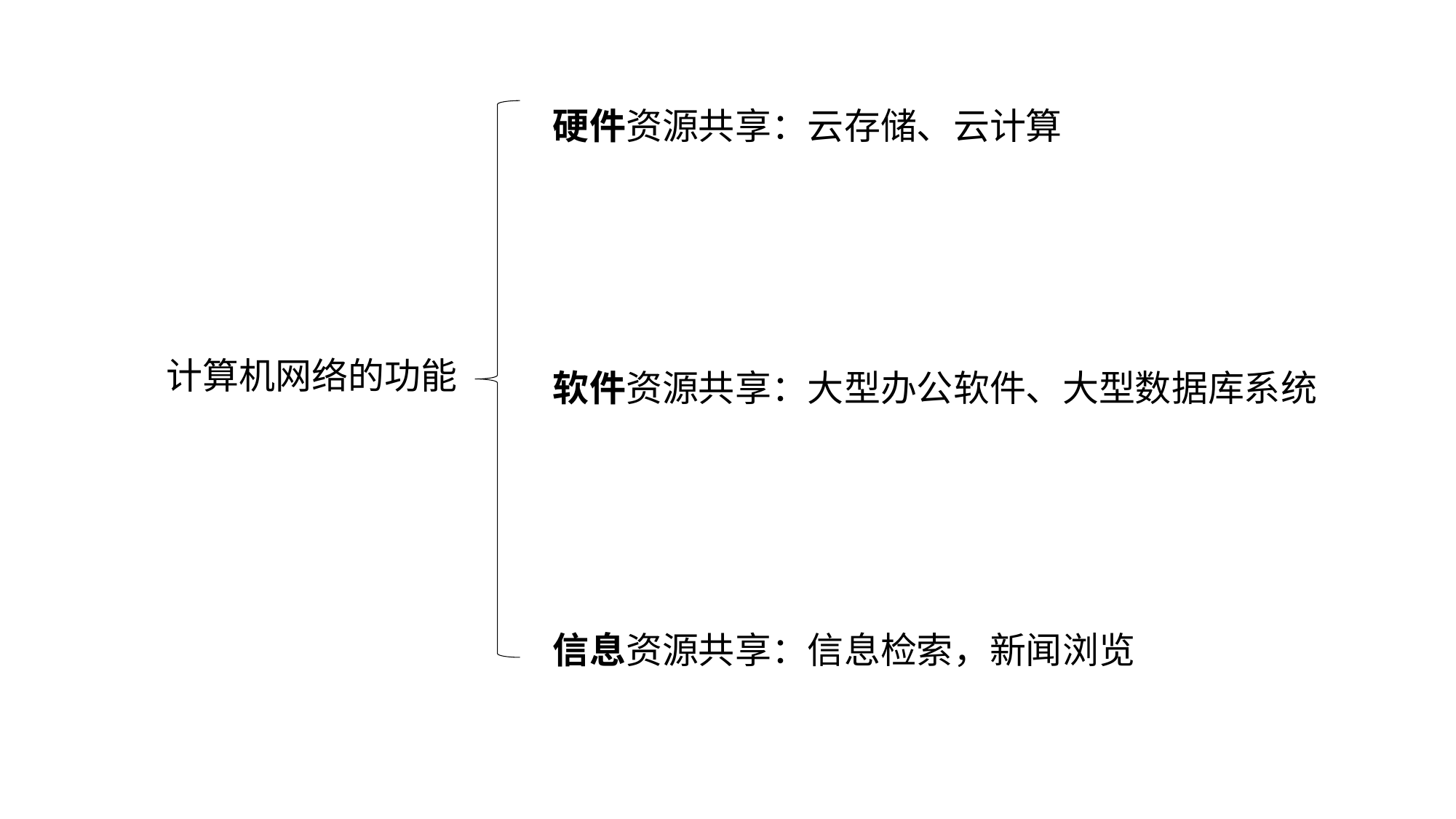

硬件资源共享：云存储、云计算

软件资源共享：大型办公软件、大型数据库系统

信息资源共享：信息检索，新闻浏览

计算机网络的功能